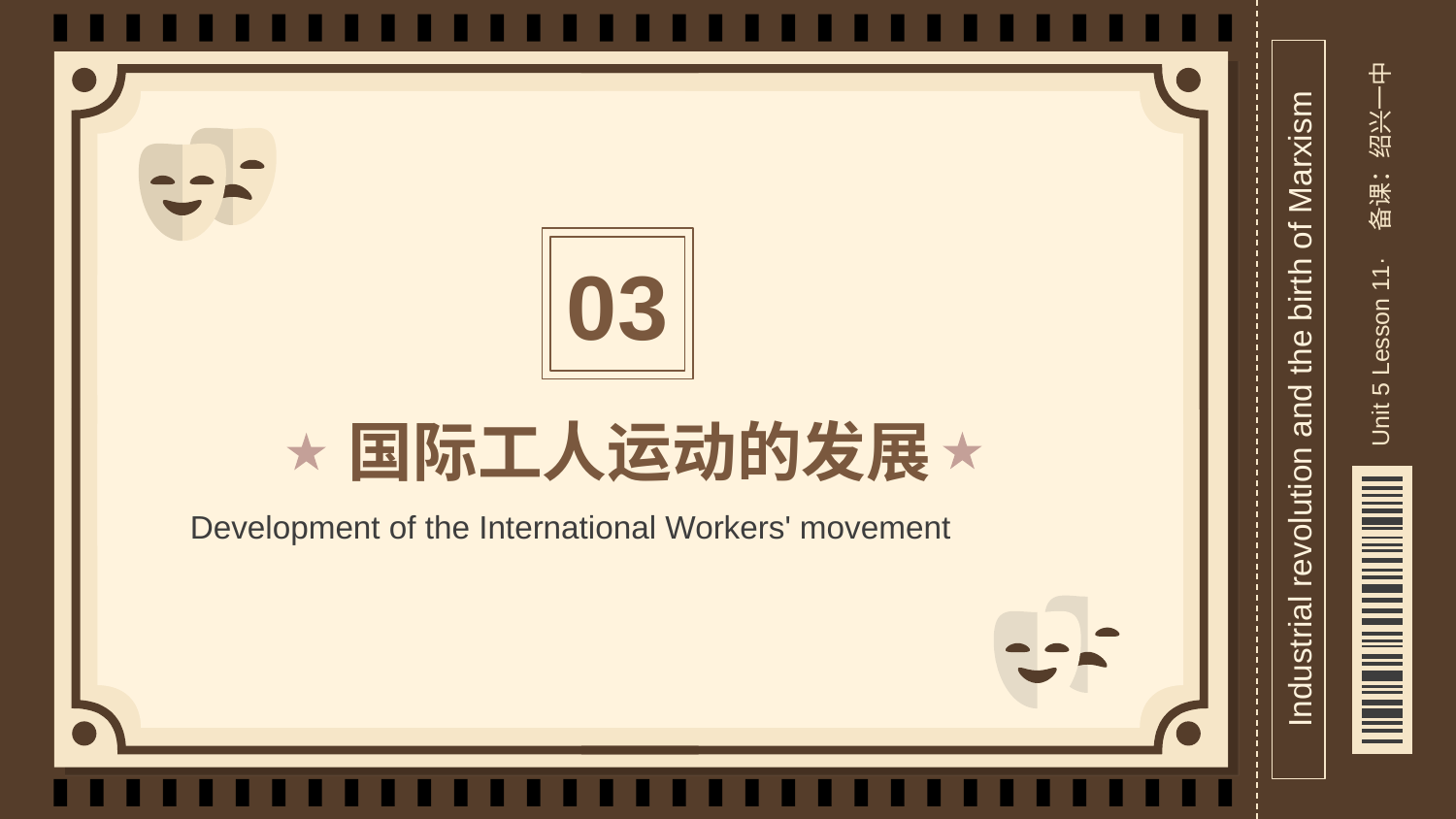

备课：绍兴一中

03

Unit 5 Lesson 11·
Industrial revolution and the birth of Marxism
# 国际工人运动的发展

Development of the International Workers' movement